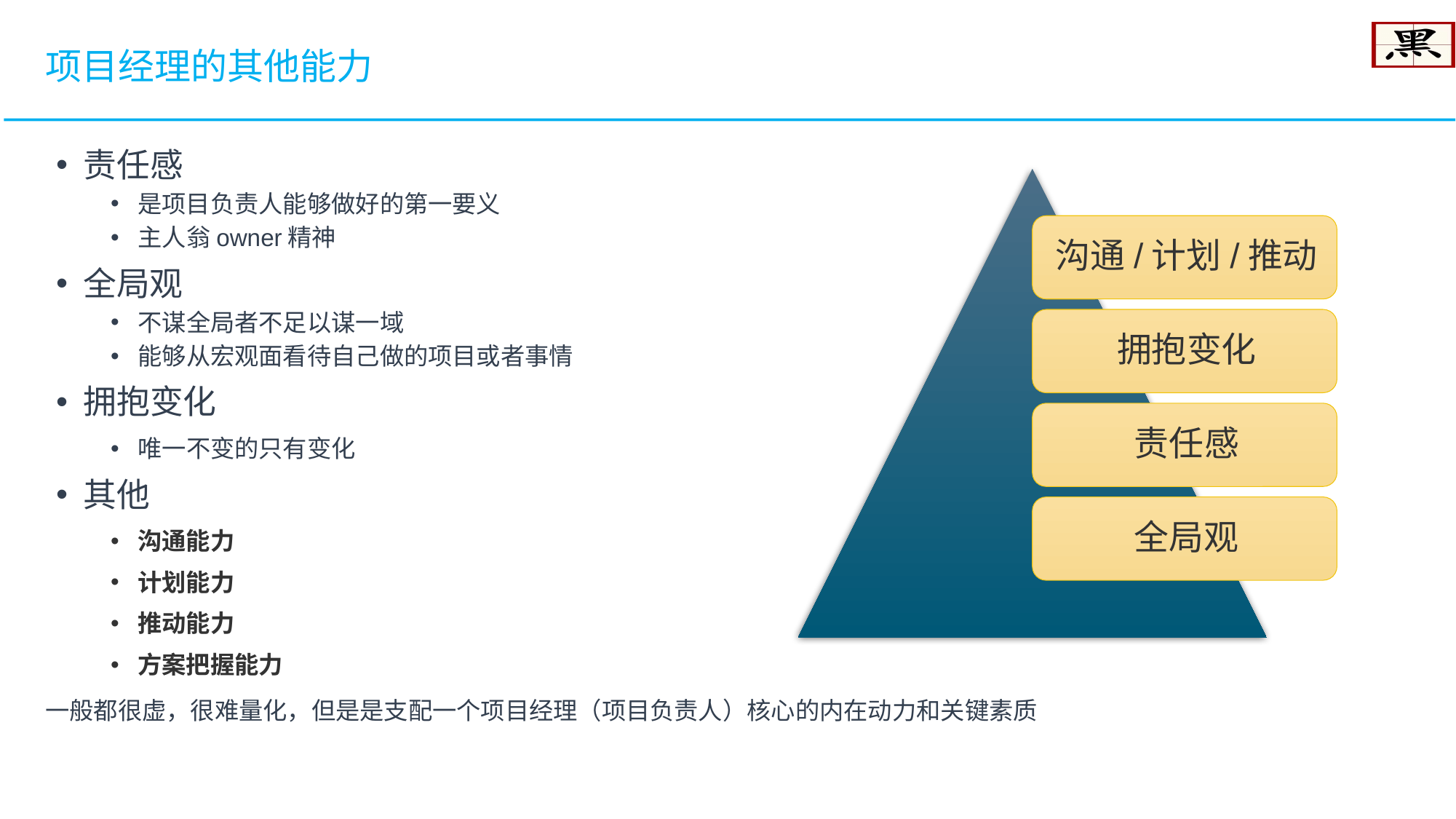

项目经理的其他能力
责任感
是项目负责人能够做好的第一要义
主人翁owner精神
全局观
不谋全局者不足以谋一域
能够从宏观面看待自己做的项目或者事情
拥抱变化
唯一不变的只有变化
其他
沟通能力
计划能力
推动能力
方案把握能力

沟通/计划/推动
拥抱变化
责任感
全局观
一般都很虚，很难量化，但是是支配一个项目经理（项目负责人）核心的内在动力和关键素质